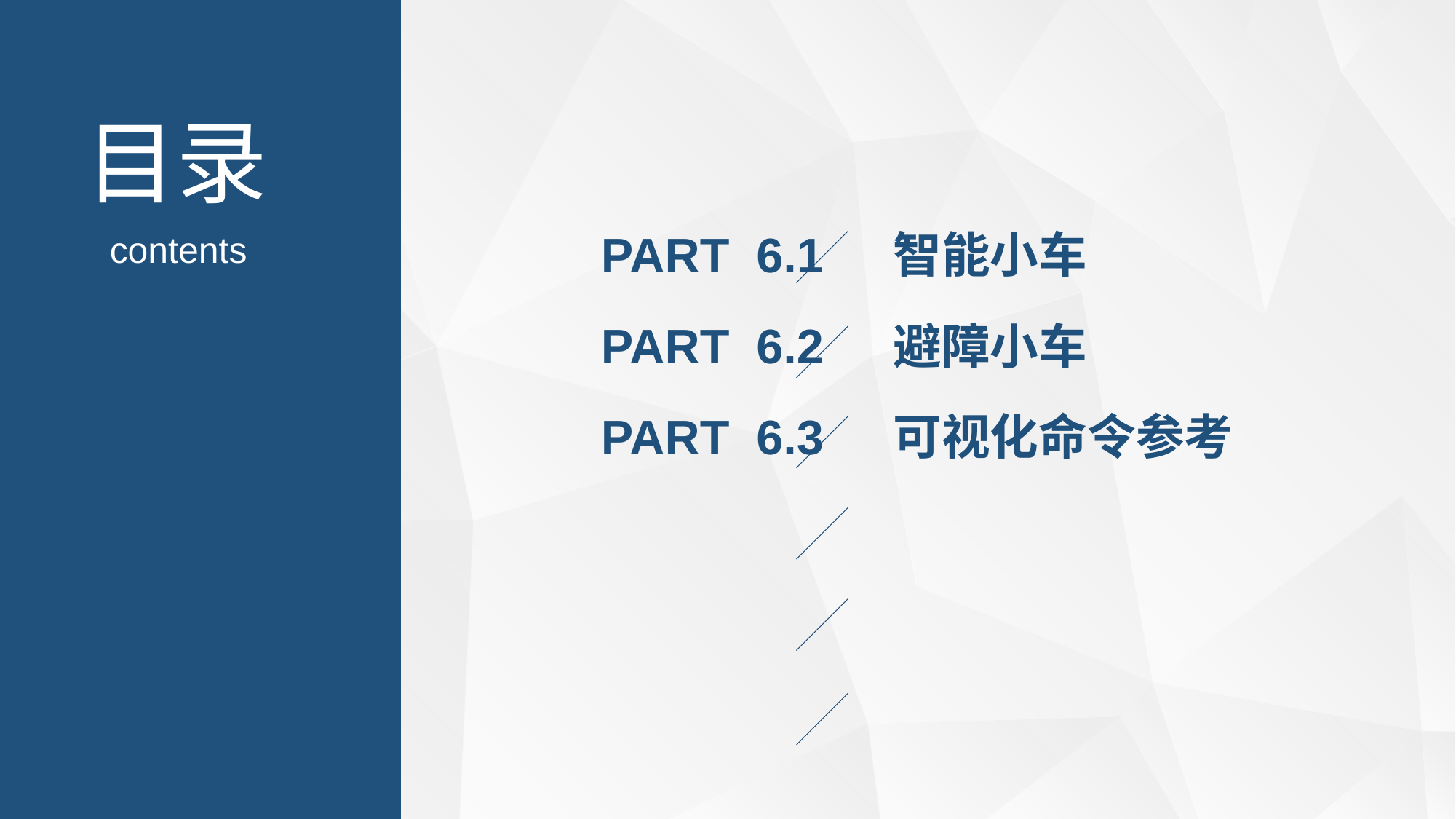

PART  6.1
智能小车
PART  6.2
避障小车
可视化命令参考
PART  6.3